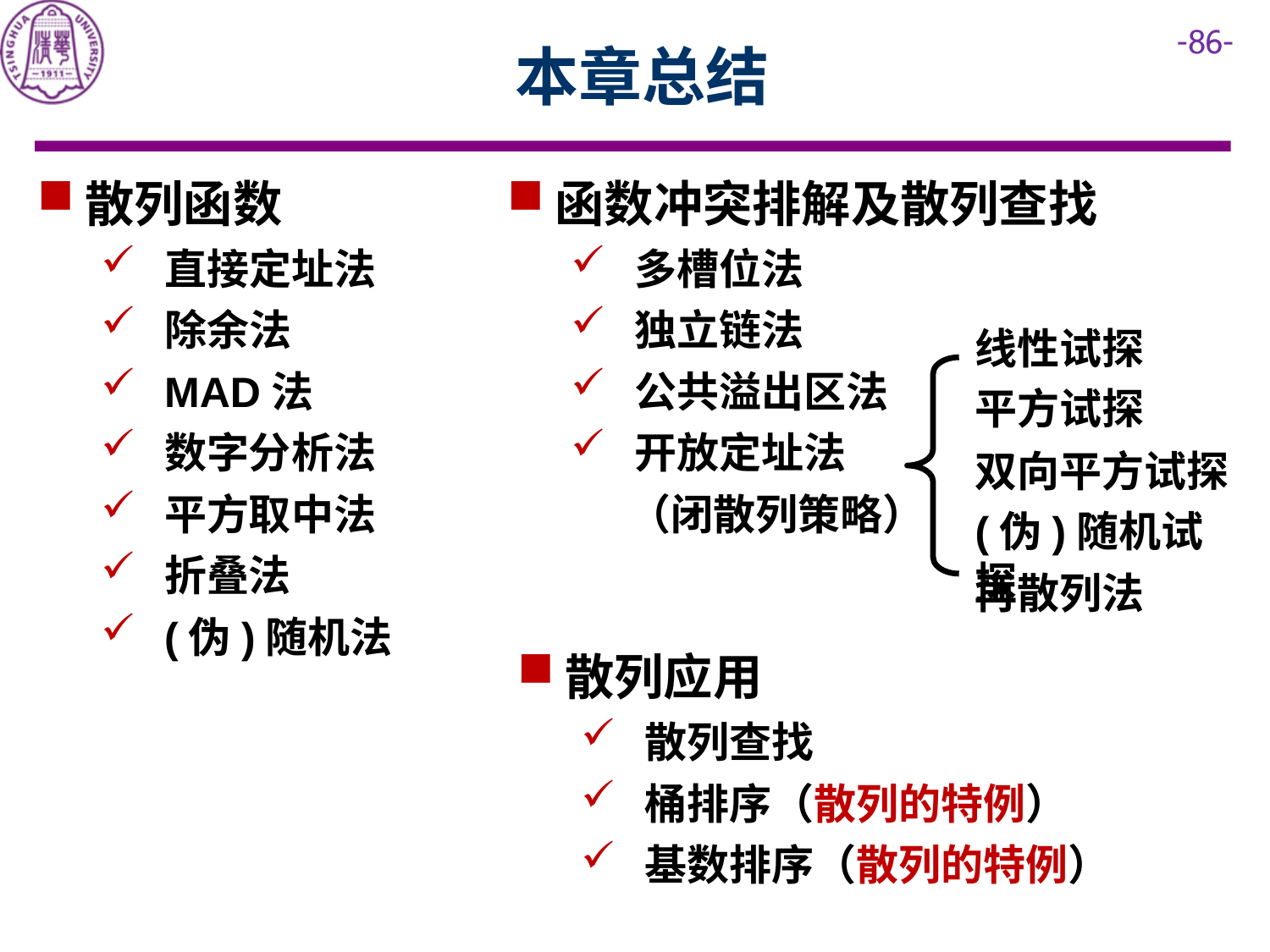

# 本章总结
散列函数
直接定址法
除余法
MAD法
数字分析法
平方取中法
折叠法
(伪)随机法
函数冲突排解及散列查找
多槽位法
独立链法
公共溢出区法
开放定址法
     （闭散列策略）
线性试探

平方试探
双向平方试探
(伪)随机试探
再散列法
散列应用
散列查找
桶排序（散列的特例）
基数排序（散列的特例）